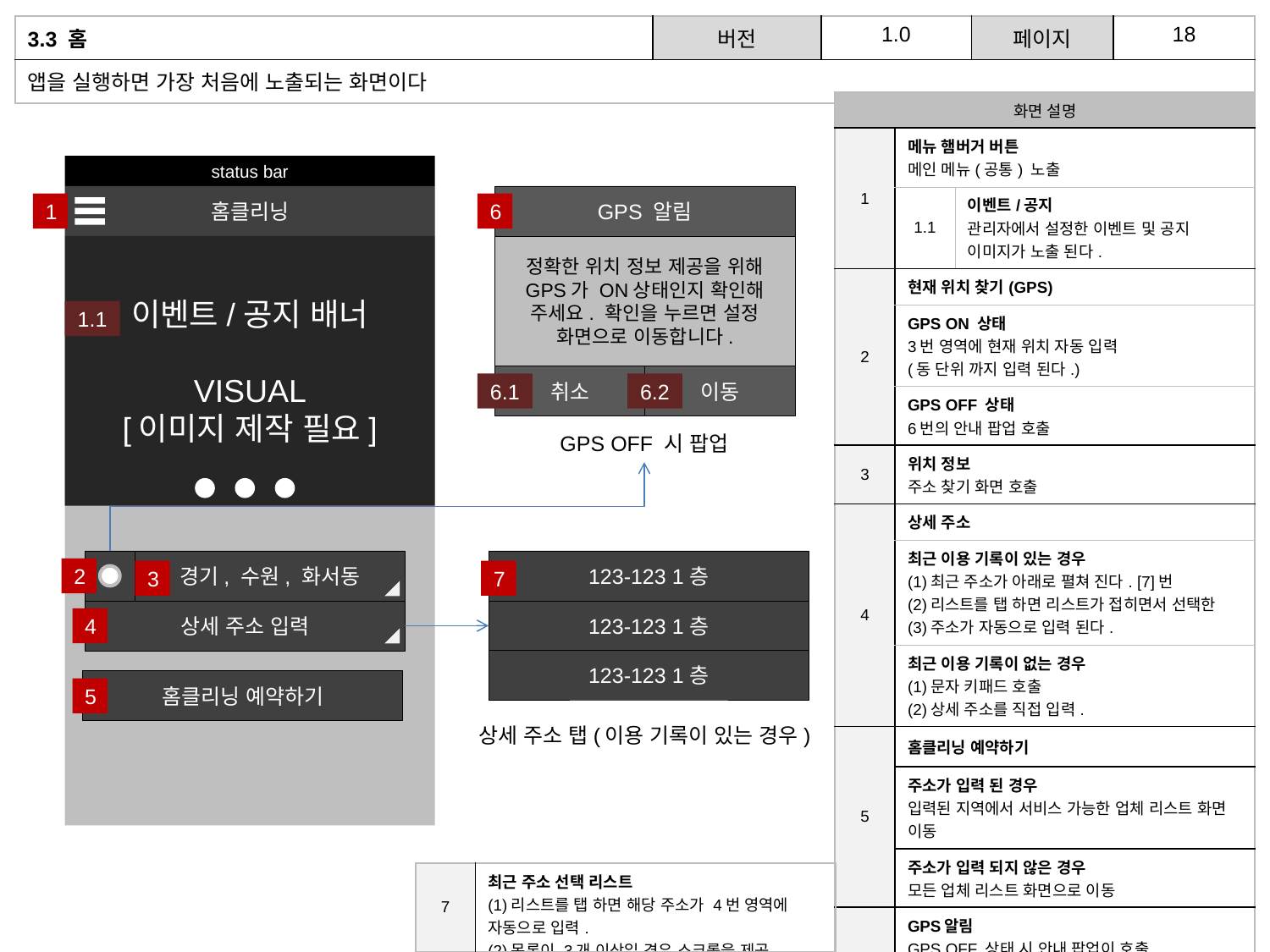

| 3.3 홈 | 버전 | 1.0 | 페이지 | 18 |
| --- | --- | --- | --- | --- |
| 앱을 실행하면 가장 처음에 노출되는 화면이다 |  |  |  |  |
| 화면 설명 |  |  |
| --- | --- | --- |
| 1 | 메뉴 햄버거 버튼 메인 메뉴(공통) 노출 |  |
|  | 1.1 | 이벤트/공지 관리자에서 설정한 이벤트 및 공지 이미지가 노출 된다. |
| 2 | 현재 위치 찾기(GPS) |  |
|  | GPS ON 상태 3번 영역에 현재 위치 자동 입력 (동 단위 까지 입력 된다.) |  |
|  | GPS OFF 상태 6번의 안내 팝업 호출 |  |
| 3 | 위치 정보 주소 찾기 화면 호출 |  |
| 4 | 상세 주소 |  |
|  | 최근 이용 기록이 있는 경우 (1)최근 주소가 아래로 펼쳐 진다. [7]번 (2)리스트를 탭 하면 리스트가 접히면서 선택한 (3)주소가 자동으로 입력 된다. |  |
|  | 최근 이용 기록이 없는 경우 (1)문자 키패드 호출 (2)상세 주소를 직접 입력. |  |
| 5 | 홈클리닝 예약하기 |  |
|  | 주소가 입력 된 경우 입력된 지역에서 서비스 가능한 업체 리스트 화면 이동 |  |
|  | 주소가 입력 되지 않은 경우 모든 업체 리스트 화면으로 이동 |  |
| 6 | GPS알림 GPS OFF 상태 시 안내 팝업이 호출. |  |
|  | 6.1 | 취소 팝업이 닫힌다. |
|  | 6.2 | 이동 위치 정보 설정화면 이동 |
status bar

홈클리닝
GPS 알림
1
6

이벤트/공지 배너

VISUAL
[이미지 제작 필요]
정확한 위치 정보 제공을 위해 GPS가 ON상태인지 확인해 주세요. 확인을 누르면 설정 화면으로 이동합니다.
1.1
취소
이동
6.1
6.2
GPS OFF 시 팝업

123-123 1층

경기, 수원, 화서동
2
3
7

123-123 1층
상세 주소 입력
4

123-123 1층
홈클리닝 예약하기
5
상세 주소 탭(이용 기록이 있는 경우)
| 7 | 최근 주소 선택 리스트 (1)리스트를 탭 하면 해당 주소가 4번 영역에 자동으로 입력. (2)목록이 3개 이상일 경우 스크롤을 제공. |  |
| --- | --- | --- |